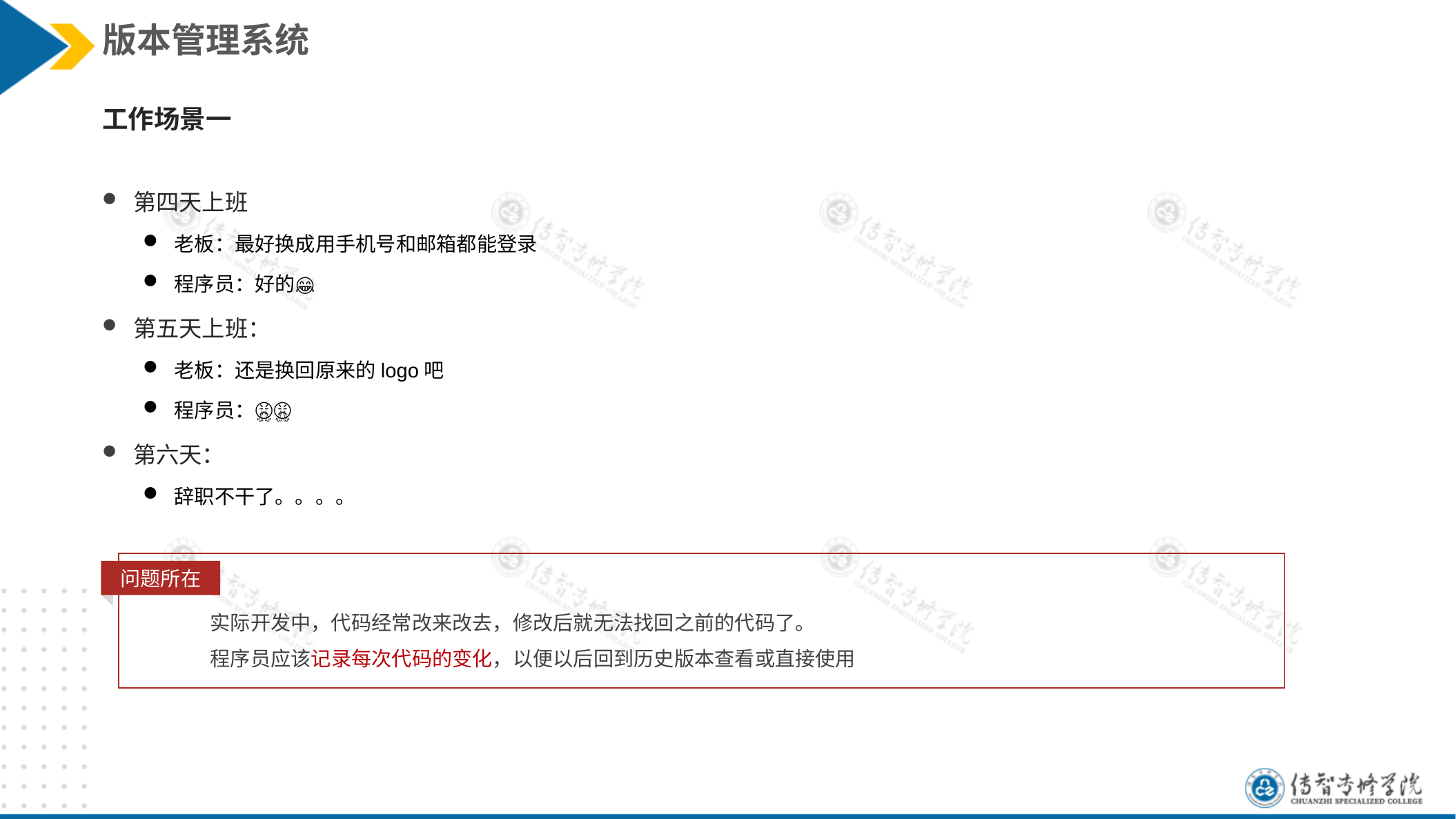

版本管理系统
工作场景一

第四天上班
老板：最好换成用手机号和邮箱都能登录
程序员：好的😂
第五天上班：
老板：还是换回原来的logo吧
程序员：😤😤
第六天：
辞职不干了。。。。

问题所在

实际开发中，代码经常改来改去，修改后就无法找回之前的代码了。
程序员应该记录每次代码的变化，以便以后回到历史版本查看或直接使用